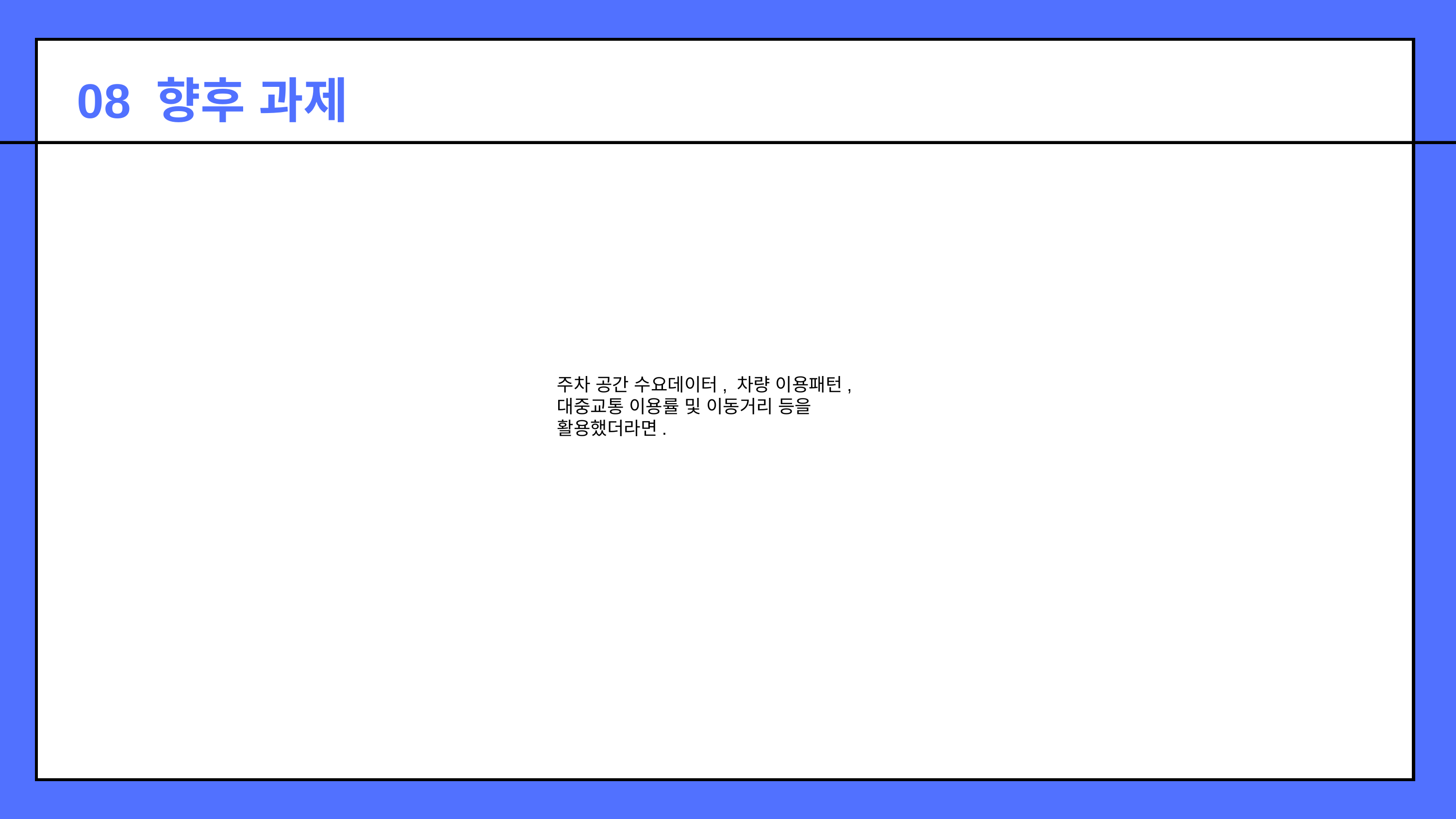

08 향후 과제

주차 공간 수요데이터, 차량 이용패턴, 대중교통 이용률 및 이동거리 등을 활용했더라면.